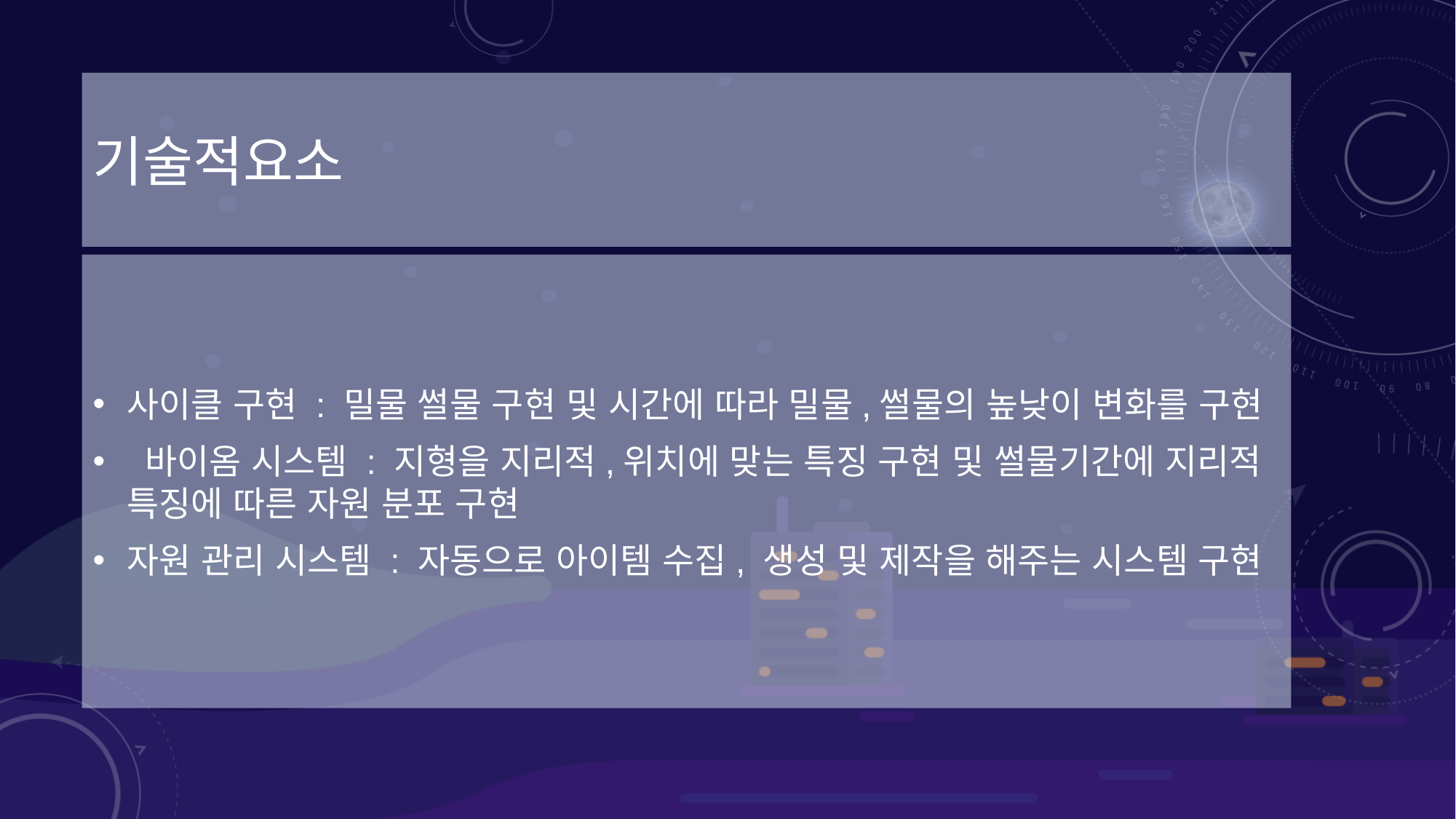

# 기술적요소
사이클 구현 : 밀물 썰물 구현 및 시간에 따라 밀물,썰물의 높낮이 변화를 구현
 바이옴 시스템 : 지형을 지리적,위치에 맞는 특징 구현 및 썰물기간에 지리적 특징에 따른 자원 분포 구현
자원 관리 시스템 : 자동으로 아이템 수집, 생성 및 제작을 해주는 시스템 구현